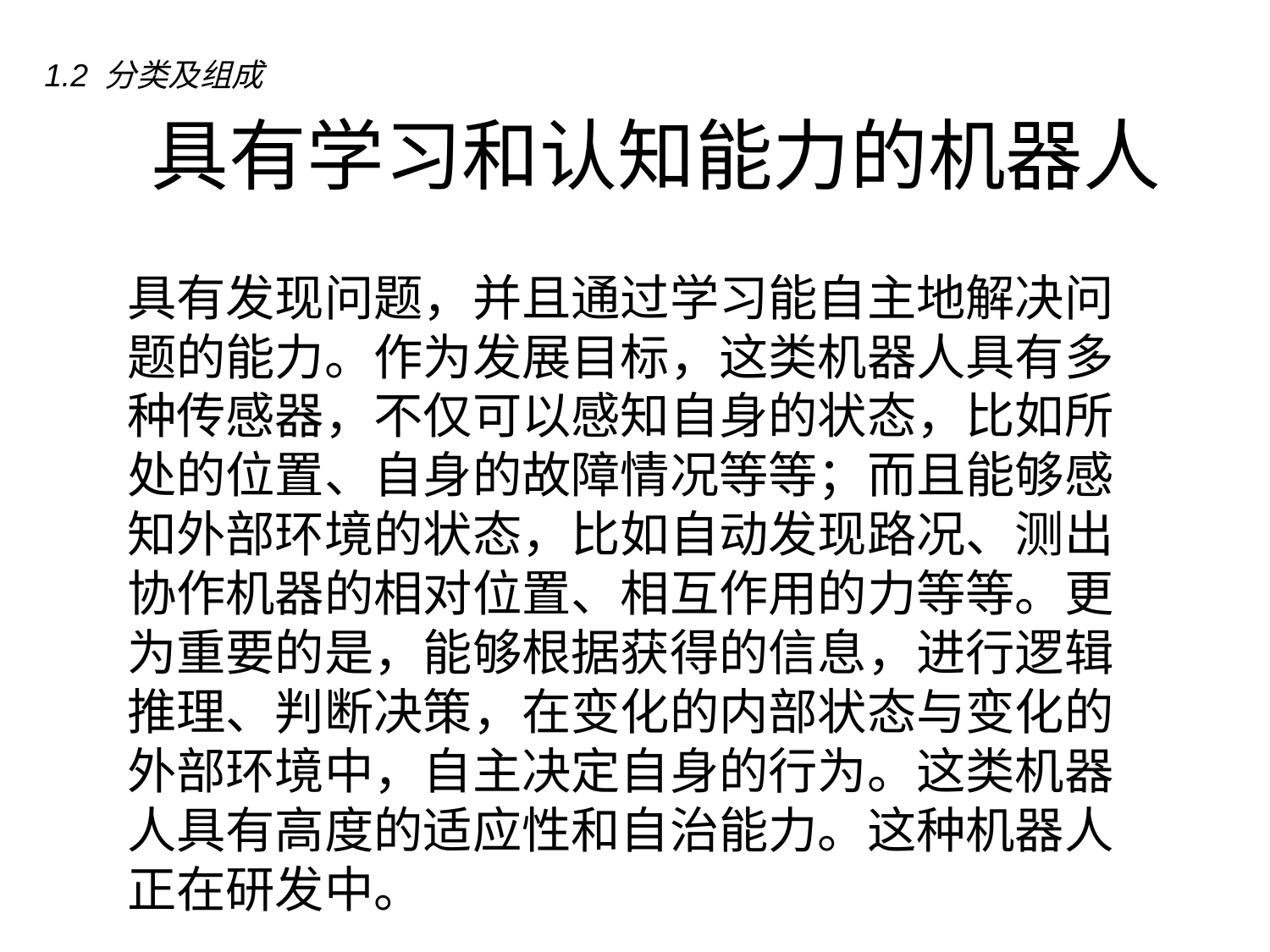

1.2 分类及组成
# 具有学习和认知能力的机器人

具有发现问题，并且通过学习能自主地解决问题的能力。作为发展目标，这类机器人具有多种传感器，不仅可以感知自身的状态，比如所处的位置、自身的故障情况等等；而且能够感知外部环境的状态，比如自动发现路况、测出协作机器的相对位置、相互作用的力等等。更为重要的是，能够根据获得的信息，进行逻辑推理、判断决策，在变化的内部状态与变化的外部环境中，自主决定自身的行为。这类机器人具有高度的适应性和自治能力。这种机器人正在研发中。